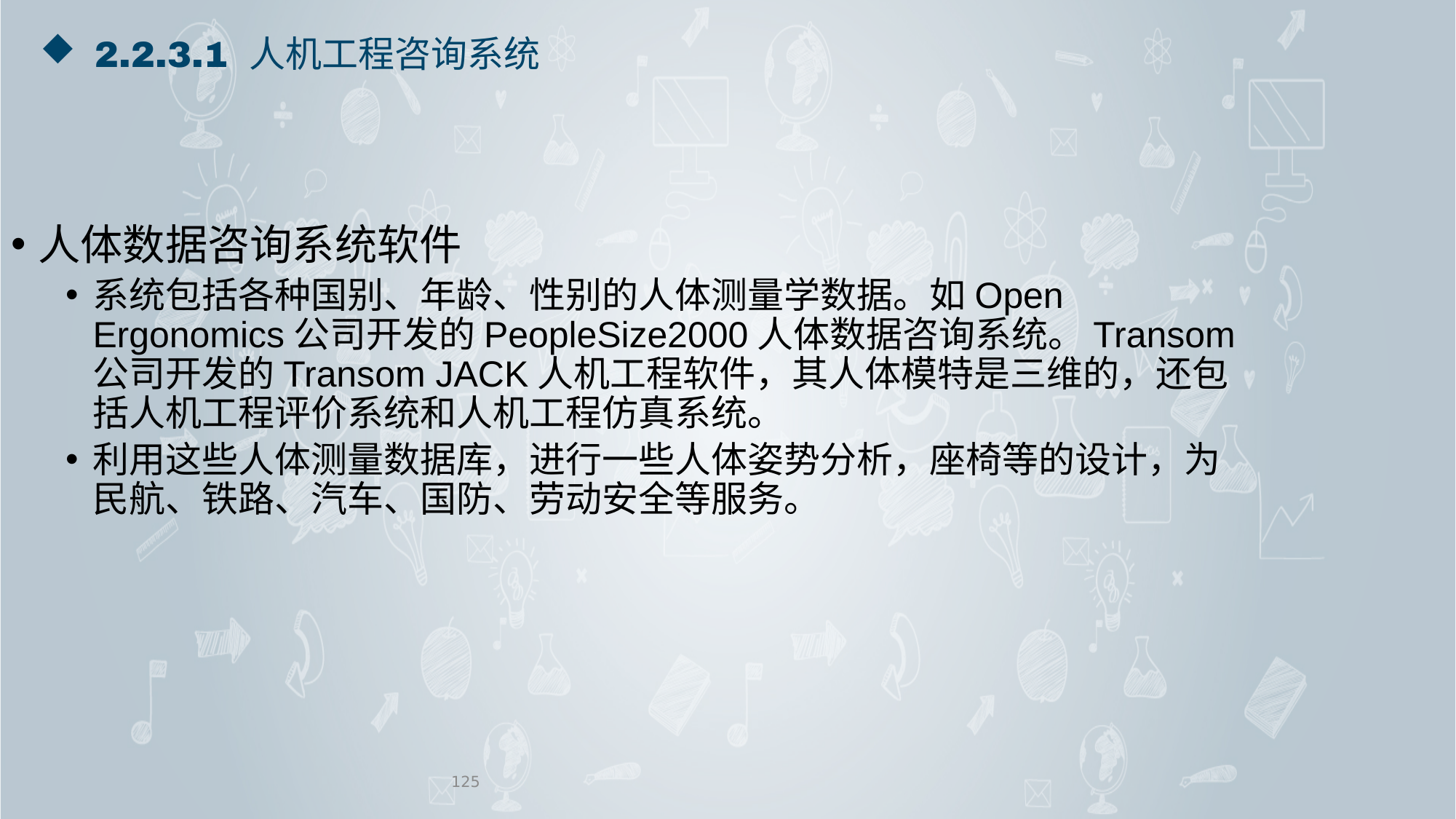

# 2.2.3.1 人机工程咨询系统
人体数据咨询系统软件
系统包括各种国别、年龄、性别的人体测量学数据。如Open Ergonomics公司开发的PeopleSize2000人体数据咨询系统。Transom公司开发的Transom JACK人机工程软件，其人体模特是三维的，还包括人机工程评价系统和人机工程仿真系统。
利用这些人体测量数据库，进行一些人体姿势分析，座椅等的设计，为民航、铁路、汽车、国防、劳动安全等服务。
125